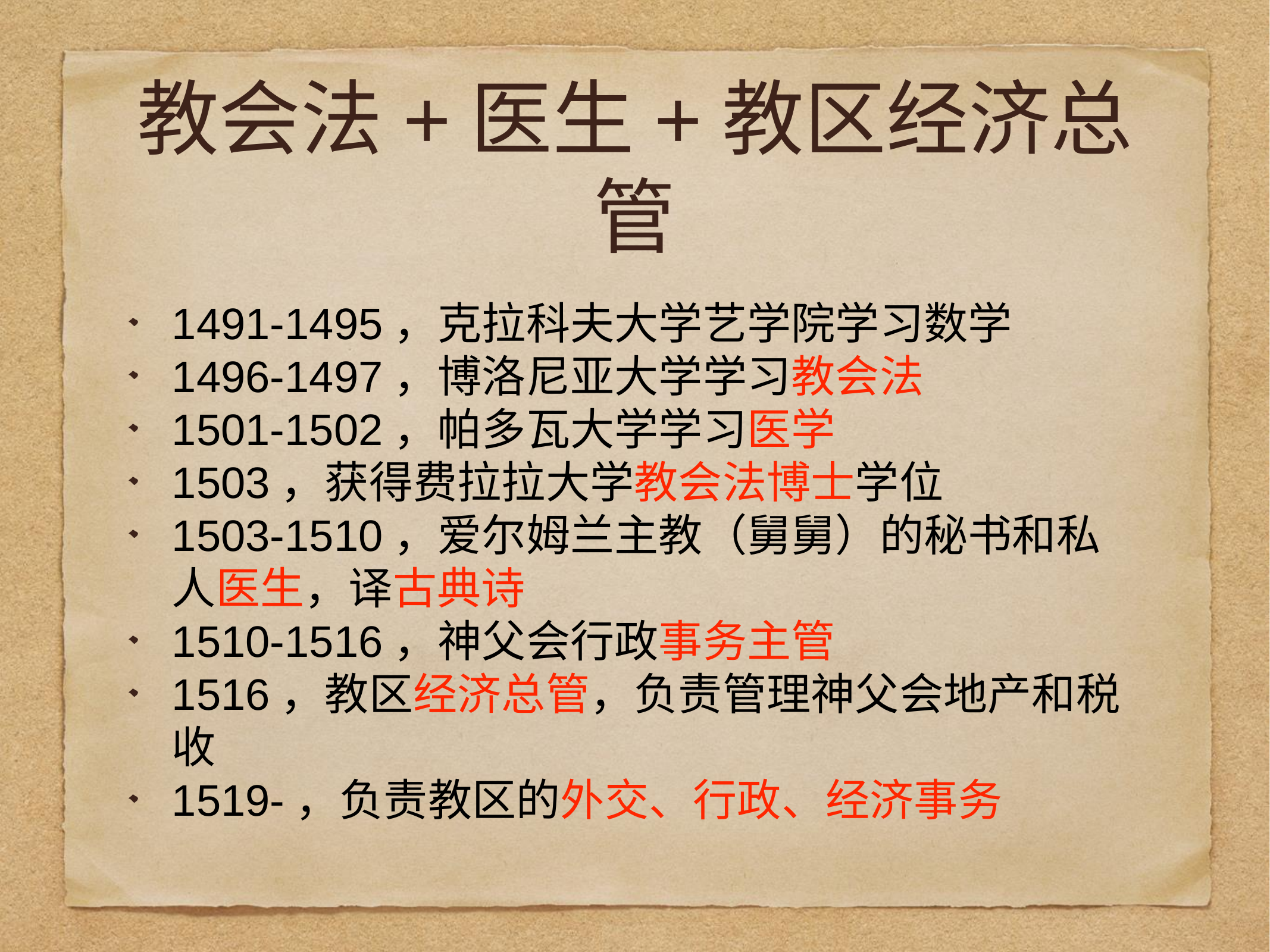

# 教会法+医生+教区经济总管
1491-1495，克拉科夫大学艺学院学习数学
1496-1497，博洛尼亚大学学习教会法
1501-1502，帕多瓦大学学习医学
1503，获得费拉拉大学教会法博士学位
1503-1510，爱尔姆兰主教（舅舅）的秘书和私人医生，译古典诗
1510-1516，神父会行政事务主管
1516，教区经济总管，负责管理神父会地产和税收
1519-，负责教区的外交、行政、经济事务